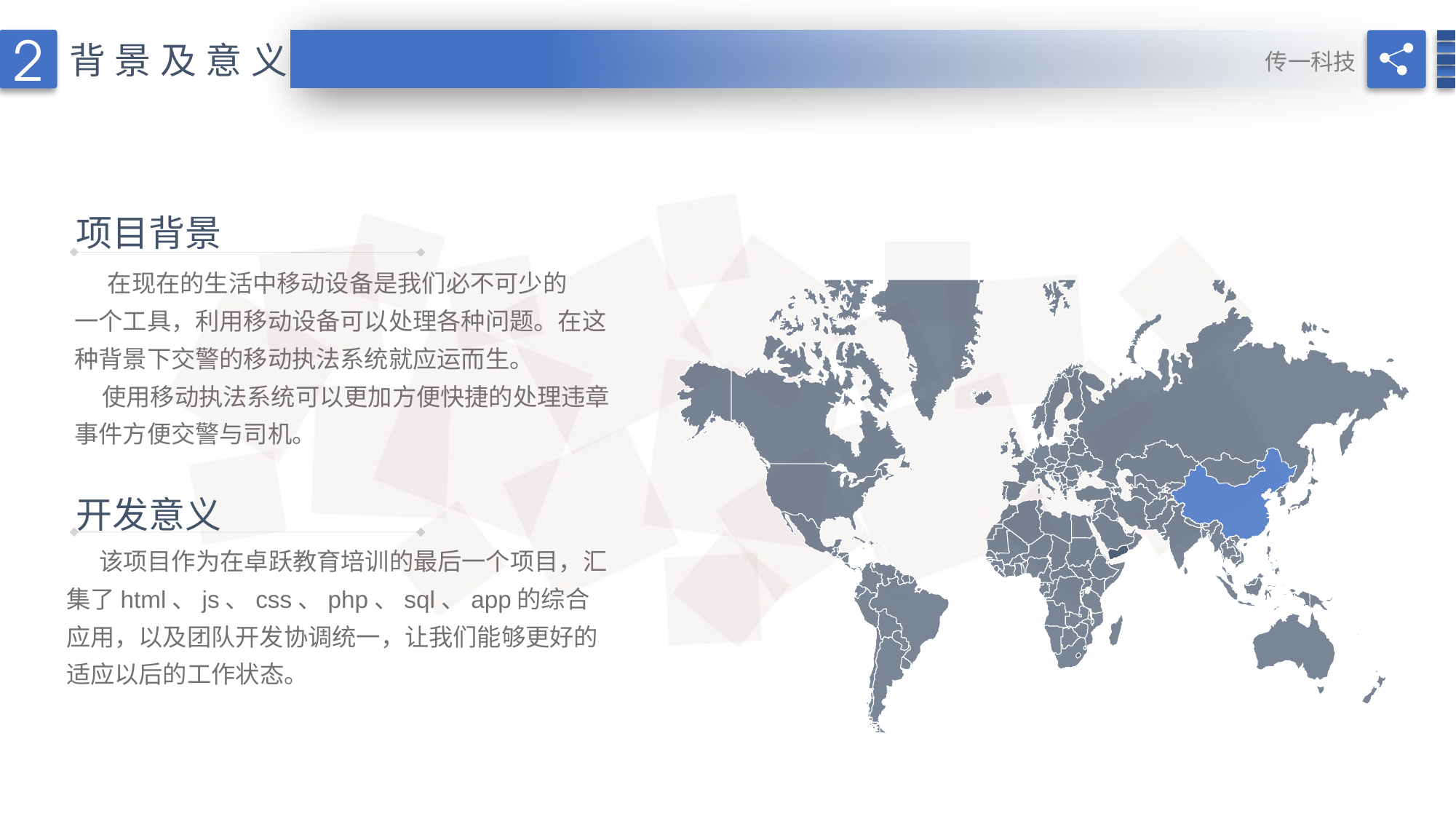

2

背景及意义
传一科技
项目背景
     在现在的生活中移动设备是我们必不可少的
一个工具，利用移动设备可以处理各种问题。在这种背景下交警的移动执法系统就应运而生。
    使用移动执法系统可以更加方便快捷的处理违章事件方便交警与司机。

开发意义
     该项目作为在卓跃教育培训的最后一个项目，汇集了html、js、css、php、sql、app的综合应用，以及团队开发协调统一，让我们能够更好的适应以后的工作状态。